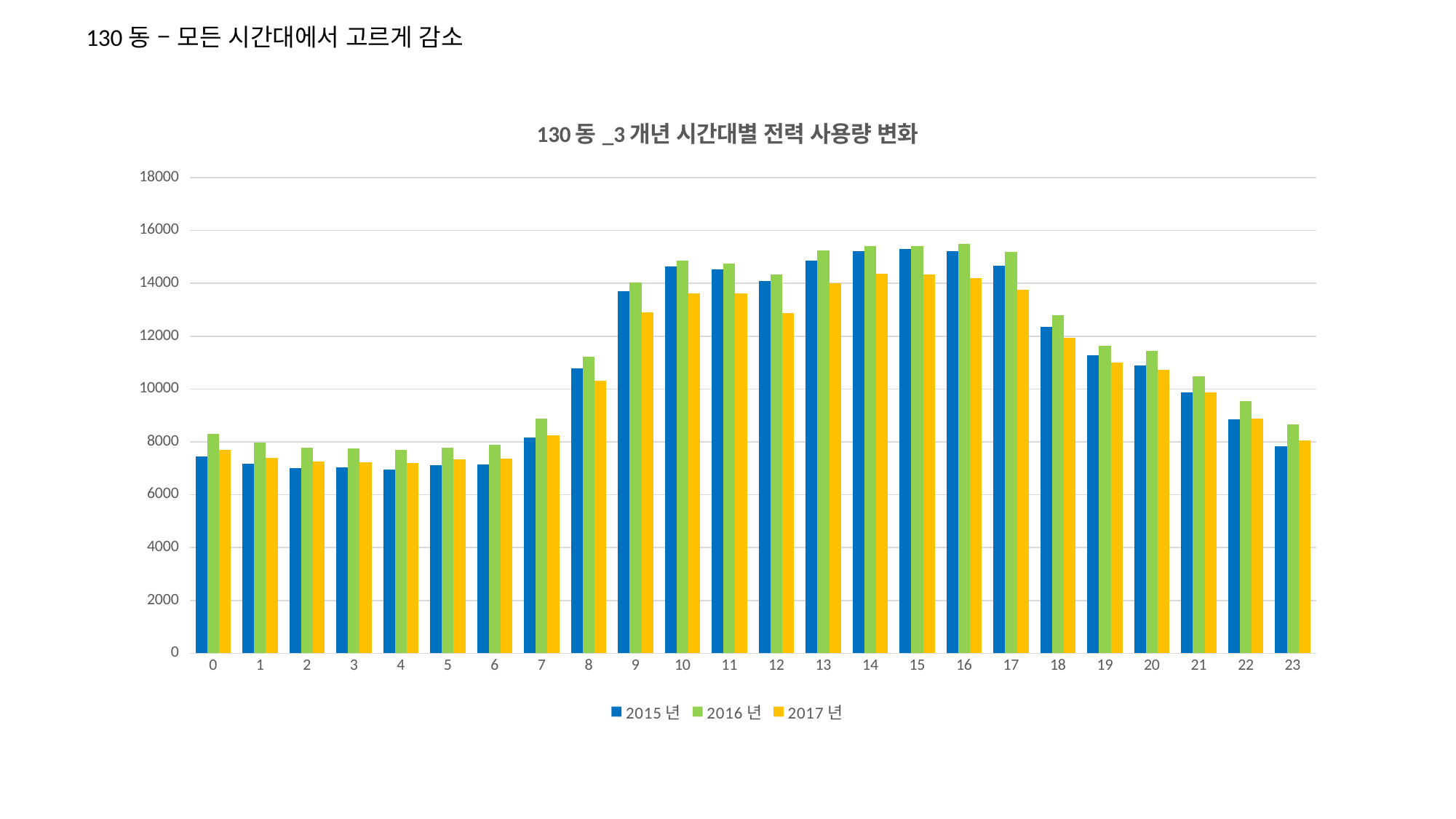

130동 – 모든 시간대에서 고르게 감소

### Chart: 130동_3개년 시간대별 전력 사용량 변화

| Category | 2015년 | 2016년 | 2017년 |
|---|---|---|---|
| 0 | 7441.9 | 8296.6 | 7684.3 |
| 1 | 7177.89999999999 | 7965.8 | 7394.59999999999 |
| 2 | 7001.39999999999 | 7790.89999999999 | 7250.9 |
| 3 | 7037.09999999999 | 7737.8 | 7233.79999999999 |
| 4 | 6939.1 | 7697.69999999999 | 7200.9 |
| 5 | 7108.59999999999 | 7768.8 | 7323.8 |
| 6 | 7153.6 | 7888.79999999999 | 7361.6 |
| 7 | 8172.59999999999 | 8868.99999999999 | 8252.6 |
| 8 | 10778.9999999999 | 11235.0999999999 | 10316.2 |
| 9 | 13688.9999999999 | 14028.5999999999 | 12909.3999999999 |
| 10 | 14625.5 | 14851.9 | 13627.8999999999 |
| 11 | 14524.5 | 14747.2 | 13623.2 |
| 12 | 14084.1 | 14343.1 | 12881.5999999999 |
| 13 | 14845.7999999999 | 15254.2999999999 | 14014.5999999999 |
| 14 | 15223.1999999999 | 15399.3999999999 | 14349.1999999999 |
| 15 | 15307.0999999999 | 15414.1999999999 | 14343.9999999999 |
| 16 | 15208.3999999999 | 15496.9999999999 | 14186.9 |
| 17 | 14655.3 | 15184.6 | 13754.8 |
| 18 | 12342.3999999999 | 12803.3999999999 | 11926.5999999999 |
| 19 | 11275.7 | 11644.9 | 10999.7 |
| 20 | 10881.7 | 11434.5 | 10736.7 |
| 21 | 9881.9 | 10487.3999999999 | 9883.29999999999 |
| 22 | 8864.79999999999 | 9533.79999999999 | 8881.5 |
| 23 | 7829.7 | 8651.9 | 8043.8 |